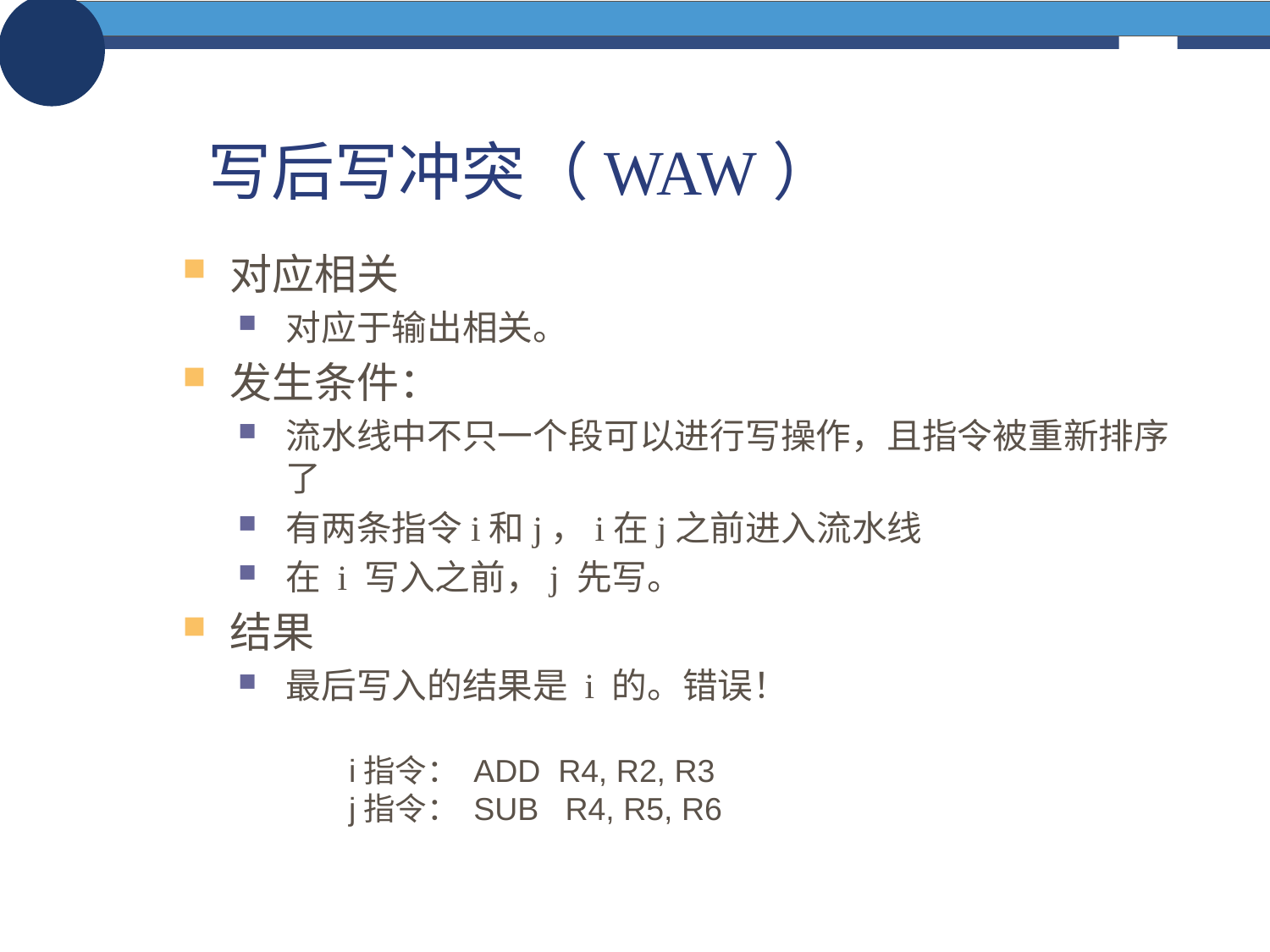

# 写后写冲突（WAW）
对应相关
对应于输出相关。
发生条件：
流水线中不只一个段可以进行写操作，且指令被重新排序了
有两条指令i和j，i在j之前进入流水线
在 i 写入之前，j 先写。
结果
最后写入的结果是 i 的。错误！
i指令： ADD  R4, R2, R3
j指令： SUB   R4, R5, R6